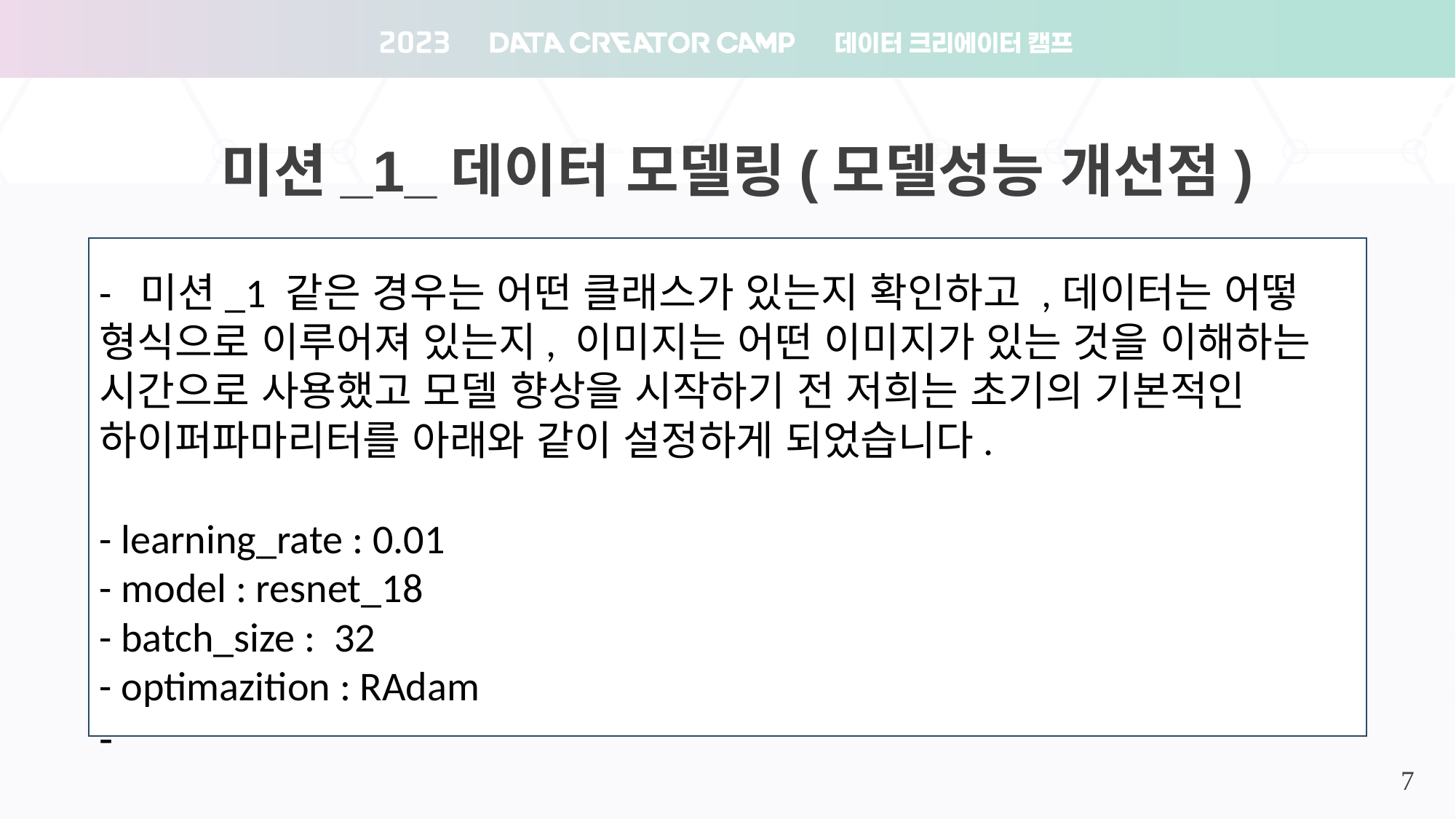

미션_1_데이터 모델링(모델성능 개선점)

-  미션_1 같은 경우는 어떤 클래스가 있는지 확인하고 ,데이터는 어떻 형식으로 이루어져 있는지, 이미지는 어떤 이미지가 있는 것을 이해하는 시간으로 사용했고 모델 향상을 시작하기 전 저희는 초기의 기본적인 하이퍼파마리터를 아래와 같이 설정하게 되었습니다.

- learning_rate : 0.01
- model : resnet_18
- batch_size :  32
- optimazition : RAdam
-

7